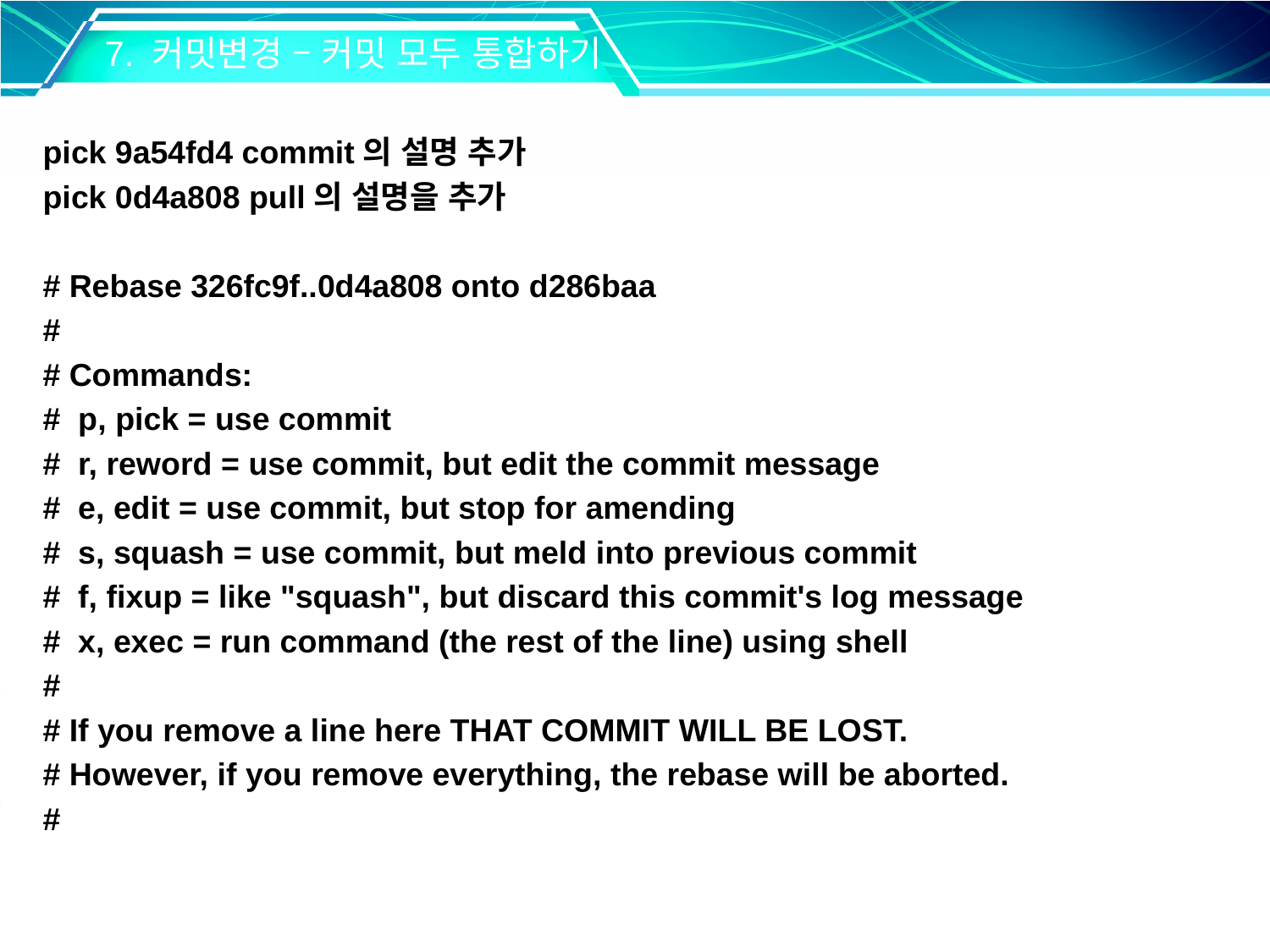

7. 커밋변경 – 커밋 모두 통합하기
pick 9a54fd4 commit의 설명 추가
pick 0d4a808 pull의 설명을 추가

# Rebase 326fc9f..0d4a808 onto d286baa
#
# Commands:
#  p, pick = use commit
#  r, reword = use commit, but edit the commit message
#  e, edit = use commit, but stop for amending
#  s, squash = use commit, but meld into previous commit
#  f, fixup = like "squash", but discard this commit's log message
#  x, exec = run command (the rest of the line) using shell
#
# If you remove a line here THAT COMMIT WILL BE LOST.
# However, if you remove everything, the rebase will be aborted.
#